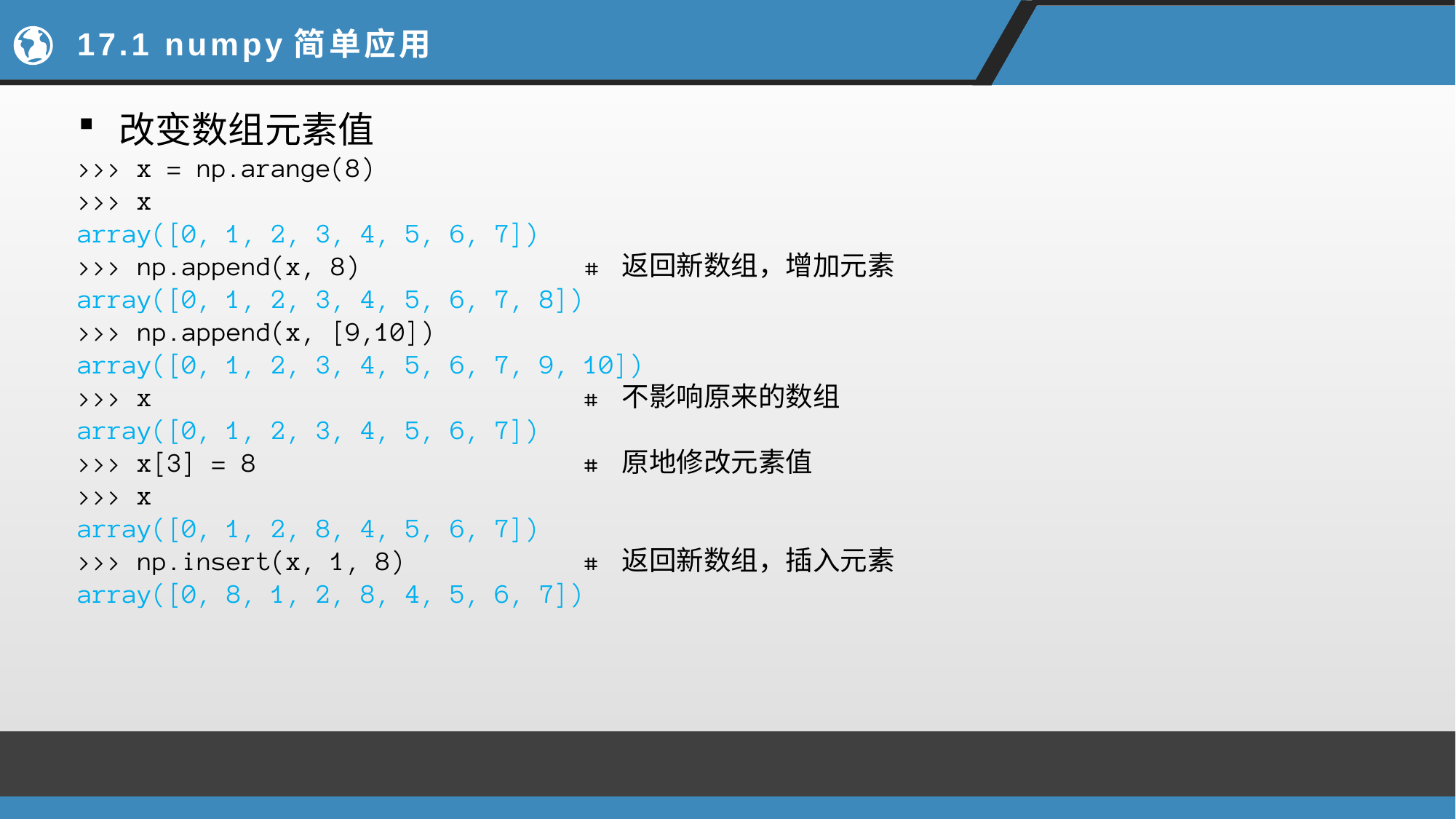

# 17.1 numpy简单应用

改变数组元素值
>>> x = np.arange(8)
>>> x
array([0, 1, 2, 3, 4, 5, 6, 7])
>>> np.append(x, 8)               # 返回新数组，增加元素
array([0, 1, 2, 3, 4, 5, 6, 7, 8])
>>> np.append(x, [9,10])
array([0, 1, 2, 3, 4, 5, 6, 7, 9, 10])
>>> x                             # 不影响原来的数组
array([0, 1, 2, 3, 4, 5, 6, 7])
>>> x[3] = 8                      # 原地修改元素值
>>> x
array([0, 1, 2, 8, 4, 5, 6, 7])
>>> np.insert(x, 1, 8)            # 返回新数组，插入元素
array([0, 8, 1, 2, 8, 4, 5, 6, 7])